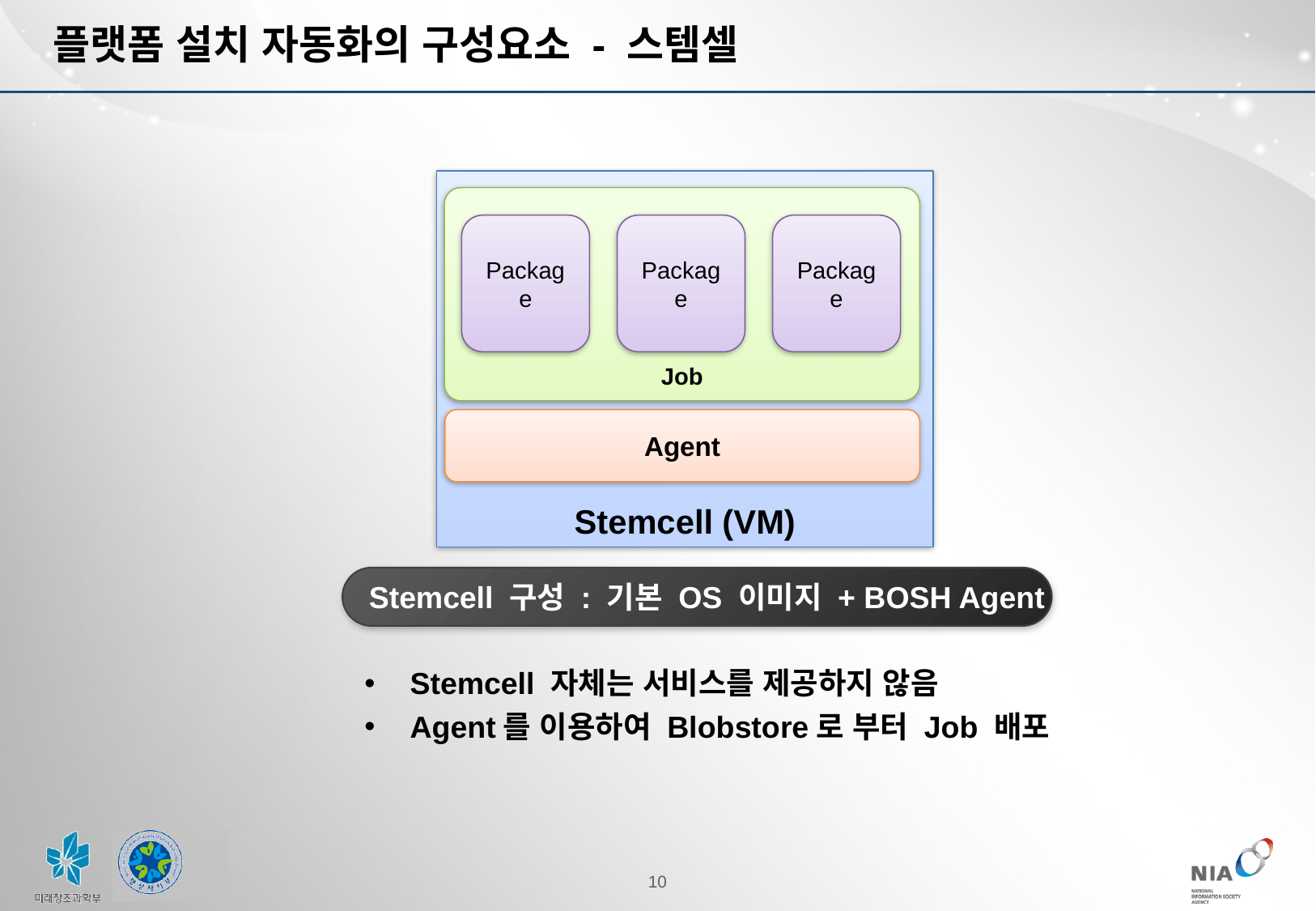

# 플랫폼 설치 자동화의 구성요소 - 스템셀
Stemcell (VM)

Job
Package
Package
Package
Agent
 Stemcell 구성 : 기본 OS 이미지 + BOSH Agent
Stemcell 자체는 서비스를 제공하지 않음
Agent를 이용하여 Blobstore로 부터 Job 배포